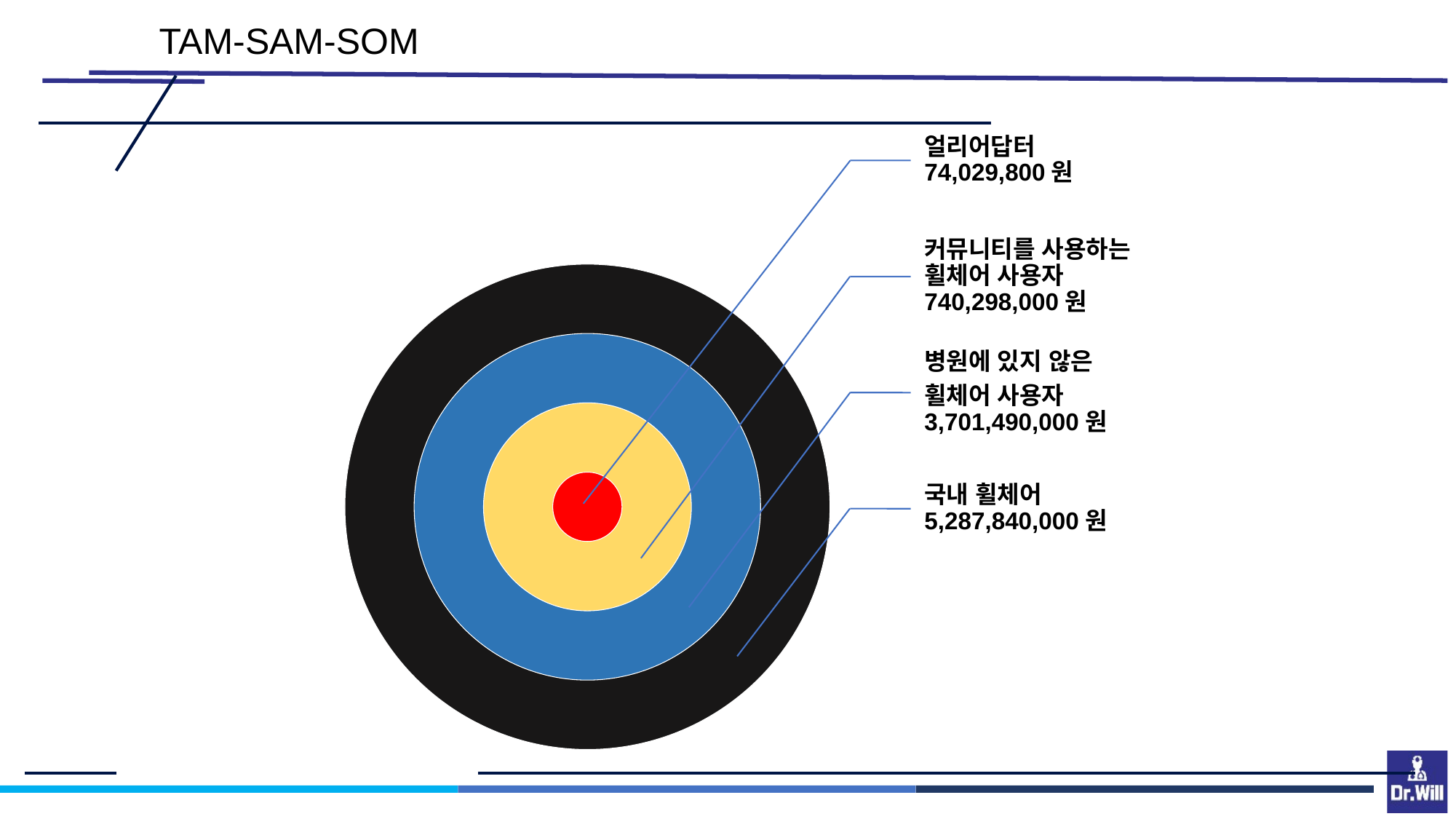

TAM-SAM-SOM
얼리어답터74,029,800원
커뮤니티를 사용하는 휠체어 사용자740,298,000원
병원에 있지 않은
휠체어 사용자3,701,490,000원
국내 휠체어 5,287,840,000원